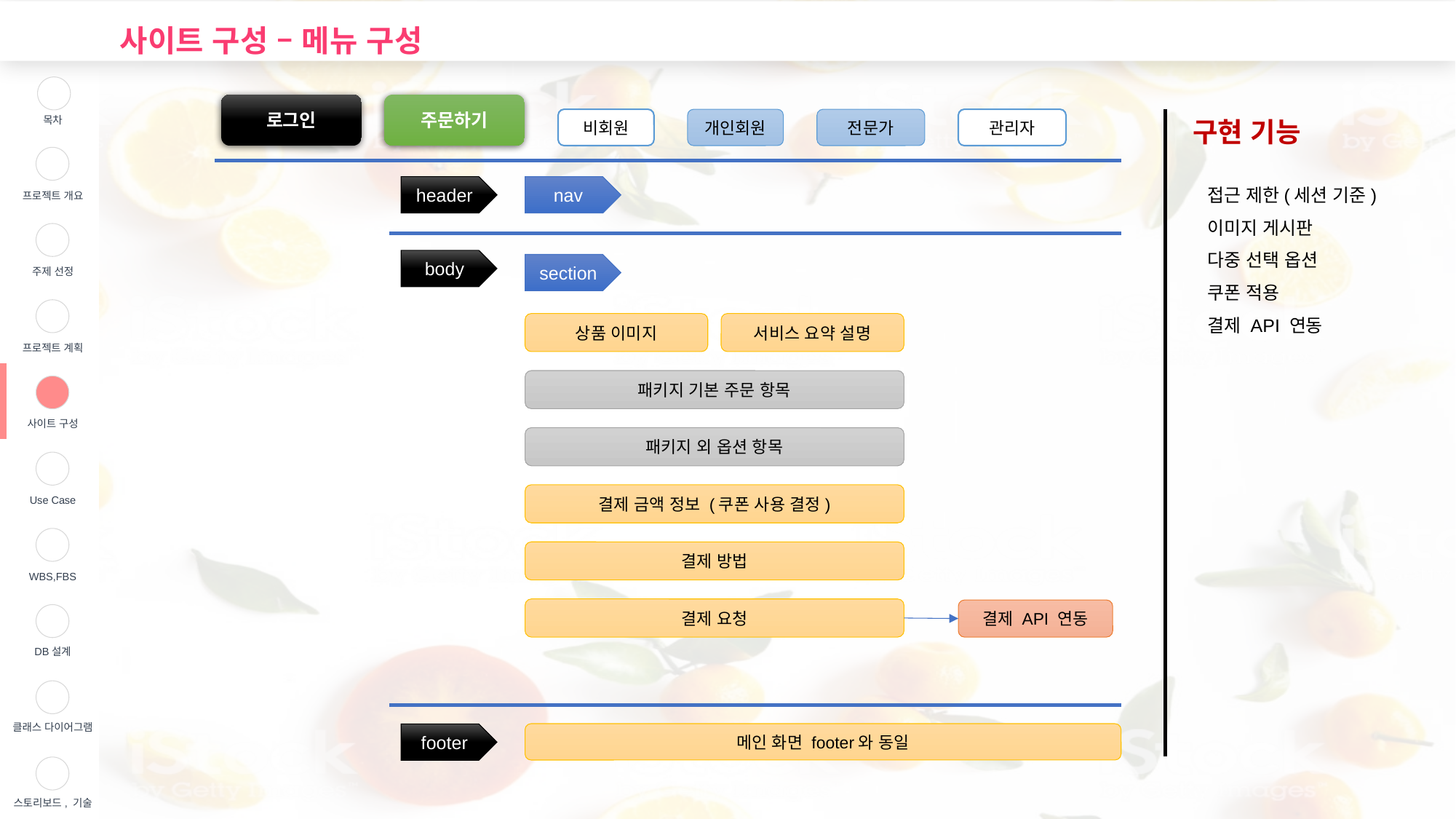

사이트 구성 – 메뉴 구성
|  | 목차 |
| --- | --- |
|  | 프로젝트 개요 |
|  | 주제 선정 |
|  | 프로젝트 계획 |
|  | 사이트 구성 |
|  | Use Case |
|  | WBS,FBS |
|  | DB설계 |
|  | 클래스 다이어그램 |
|  | 스토리보드, 기술 |

로그인
주문하기
비회원
개인회원
전문가
관리자
구현 기능

접근 제한(세션 기준)
이미지 게시판
다중 선택 옵션
쿠폰 적용
결제 API 연동
header
nav

body
section

상품 이미지
서비스 요약 설명
패키지 기본 주문 항목

패키지 외 옵션 항목

결제 금액 정보 (쿠폰 사용 결정)

결제 방법
결제 요청
결제 API 연동

메인 화면 footer와 동일
footer